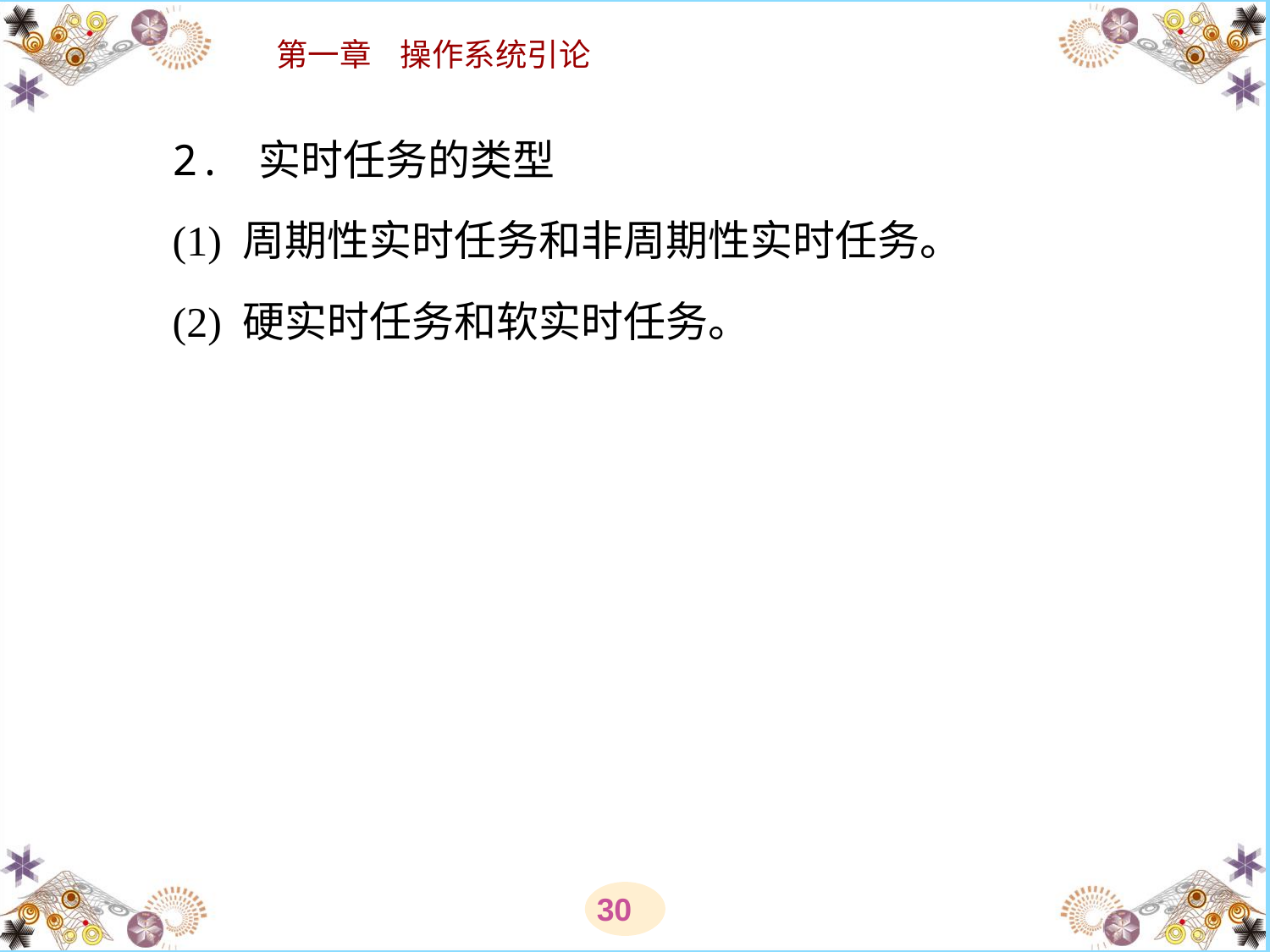

# 2. 实时任务的类型 　　(1) 周期性实时任务和非周期性实时任务。 　　(2) 硬实时任务和软实时任务。